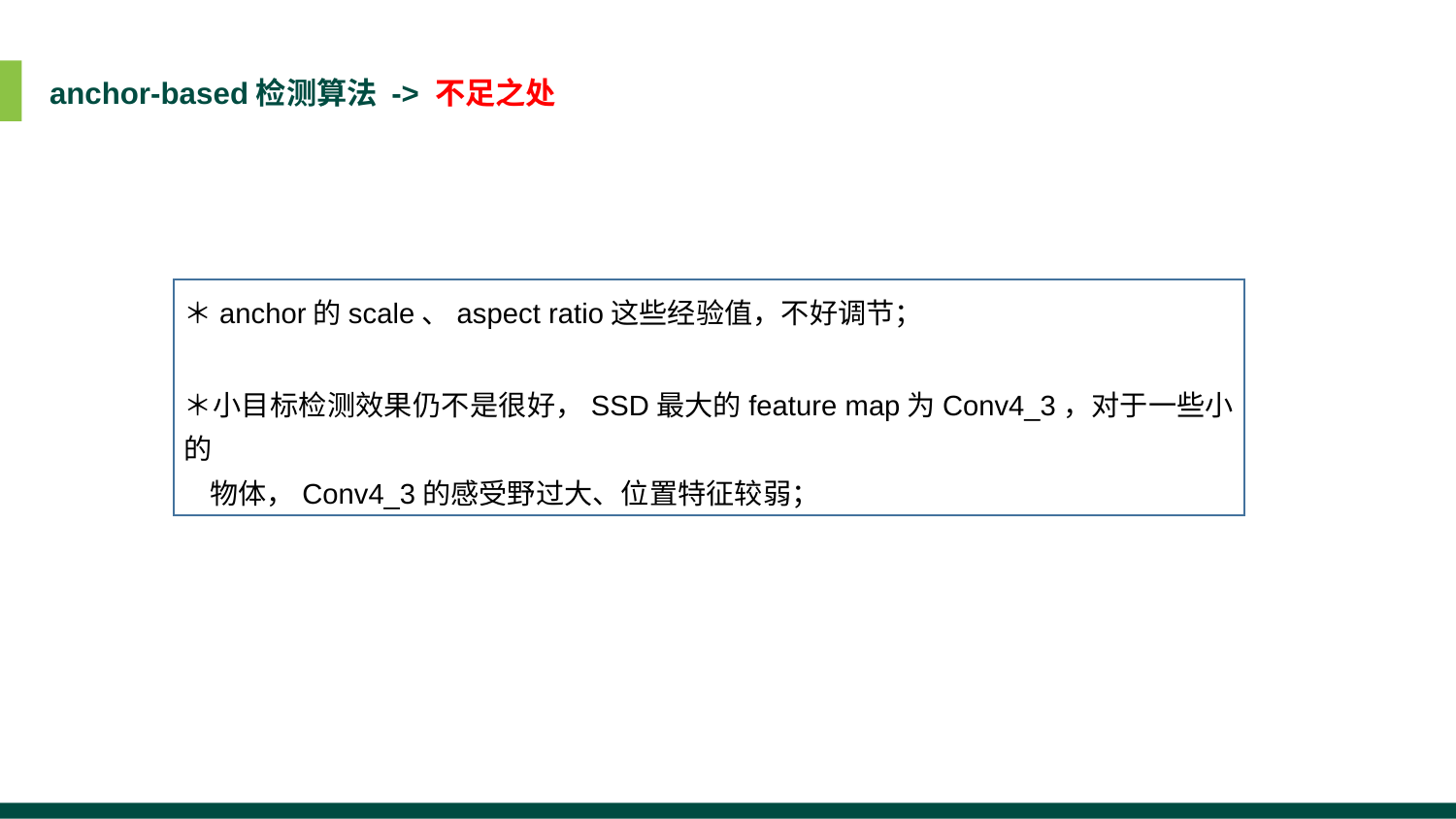

anchor-based检测算法 -> 不足之处
＊anchor的scale、aspect ratio这些经验值，不好调节；
＊小目标检测效果仍不是很好，SSD最大的feature map为Conv4_3，对于一些小的
   物体，Conv4_3的感受野过大、位置特征较弱；